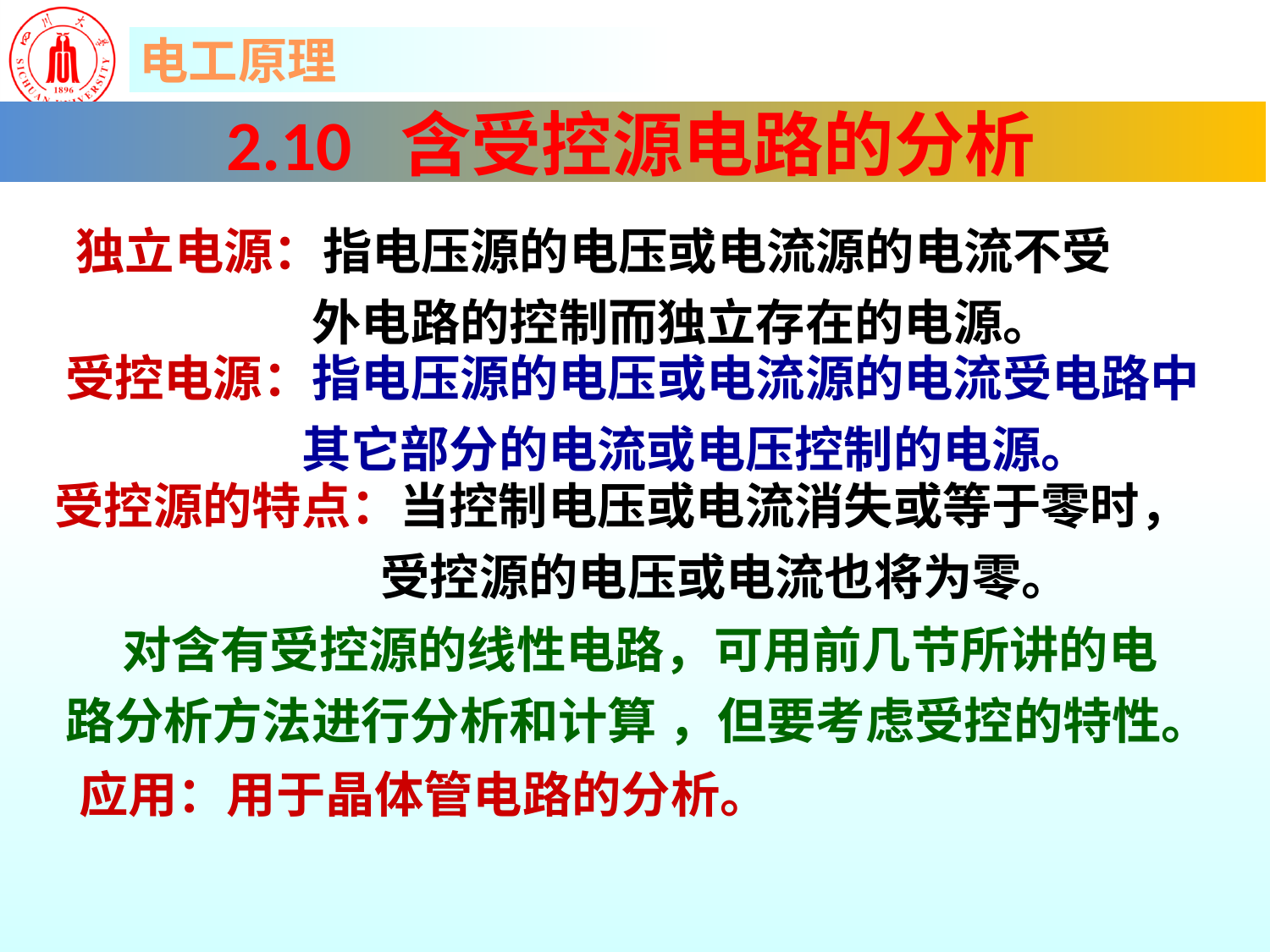

2.10  含受控源电路的分析
独立电源：指电压源的电压或电流源的电流不受
                    外电路的控制而独立存在的电源。
受控电源：指电压源的电压或电流源的电流受电路中
                    其它部分的电流或电压控制的电源。
受控源的特点：当控制电压或电流消失或等于零时，
                            受控源的电压或电流也将为零。
    对含有受控源的线性电路，可用前几节所讲的电路分析方法进行分析和计算 ，但要考虑受控的特性。
应用：用于晶体管电路的分析。

75